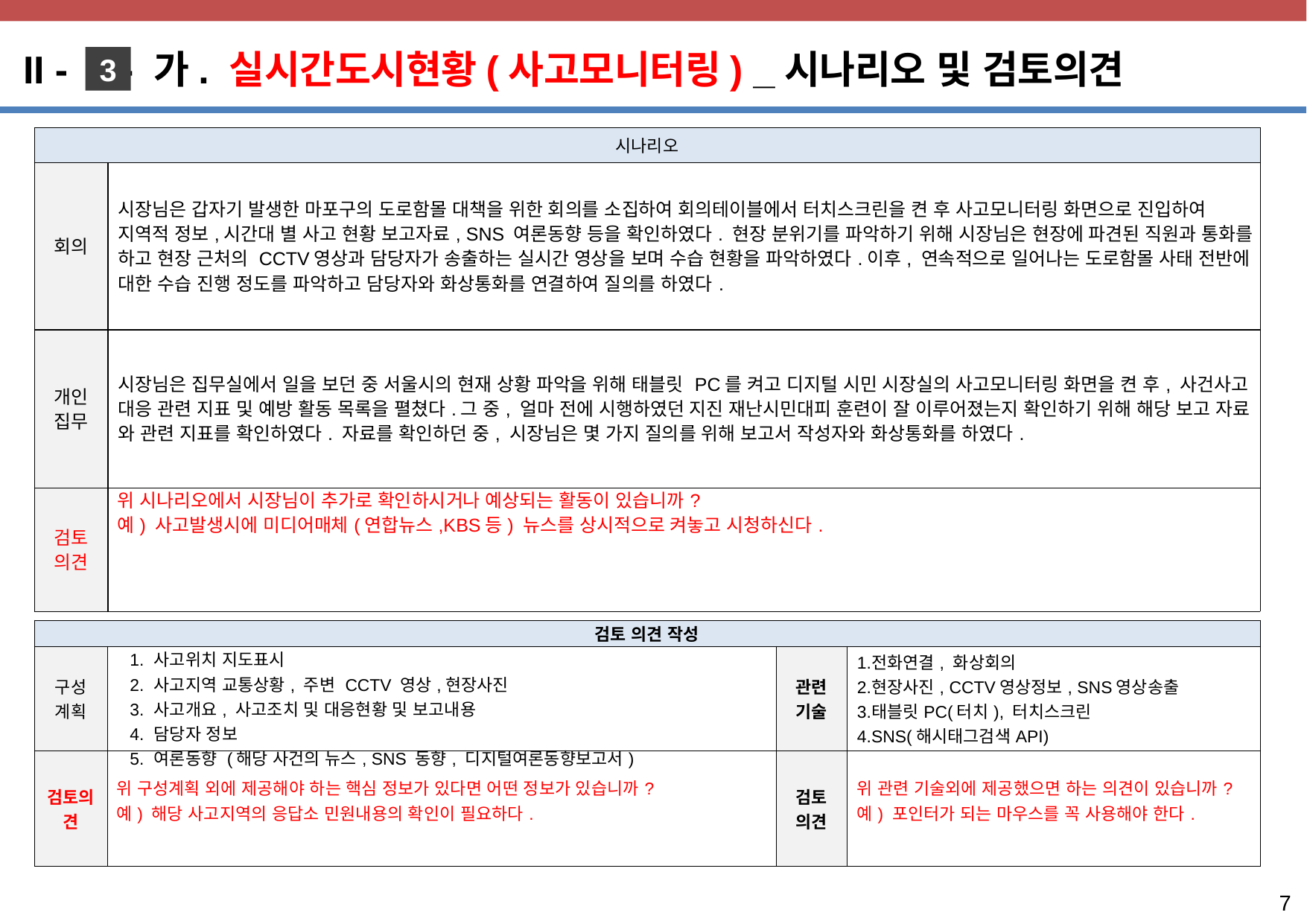

II -     - 가. 실시간도시현황(사고모니터링) _시나리오 및 검토의견
3
| 시나리오 |  |
| --- | --- |
| 회의 | 시장님은 갑자기 발생한 마포구의 도로함몰 대책을 위한 회의를 소집하여 회의테이블에서 터치스크린을 켠 후 사고모니터링 화면으로 진입하여 지역적 정보,시간대 별 사고 현황 보고자료, SNS 여론동향 등을 확인하였다. 현장 분위기를 파악하기 위해 시장님은 현장에 파견된 직원과 통화를 하고 현장 근처의 CCTV영상과 담당자가 송출하는 실시간 영상을 보며 수습 현황을 파악하였다.이후, 연속적으로 일어나는 도로함몰 사태 전반에 대한 수습 진행 정도를 파악하고 담당자와 화상통화를 연결하여 질의를 하였다. |
| 개인 집무 | 시장님은 집무실에서 일을 보던 중 서울시의 현재 상황 파악을 위해 태블릿 PC를 켜고 디지털 시민 시장실의 사고모니터링 화면을 켠 후, 사건사고 대응 관련 지표 및 예방 활동 목록을 펼쳤다.그 중, 얼마 전에 시행하였던 지진 재난시민대피 훈련이 잘 이루어졌는지 확인하기 위해 해당 보고 자료 와 관련 지표를 확인하였다. 자료를 확인하던 중, 시장님은 몇 가지 질의를 위해 보고서 작성자와 화상통화를 하였다. |
| 검토 의견 | 위 시나리오에서 시장님이 추가로 확인하시거나 예상되는 활동이 있습니까? 예) 사고발생시에 미디어매체(연합뉴스,KBS등) 뉴스를 상시적으로 켜놓고 시청하신다. |
| 검토 의견 작성 |  |  |  |
| --- | --- | --- | --- |
| 구성 계획 | 사고위치 지도표시 사고지역 교통상황, 주변 CCTV 영상,현장사진 사고개요, 사고조치 및 대응현황 및 보고내용 담당자 정보 여론동향 (해당 사건의 뉴스, SNS 동향, 디지털여론동향보고서) | 관련 기술 | 전화연결, 화상회의 현장사진, CCTV영상정보, SNS영상송출 태블릿PC(터치), 터치스크린 SNS(해시태그검색API) |
| 검토의견 | 위 구성계획 외에 제공해야 하는 핵심 정보가 있다면 어떤 정보가 있습니까? 예) 해당 사고지역의 응답소 민원내용의 확인이 필요하다. | 검토 의견 | 위 관련 기술외에 제공했으면 하는 의견이 있습니까? 예) 포인터가 되는 마우스를 꼭 사용해야 한다. |